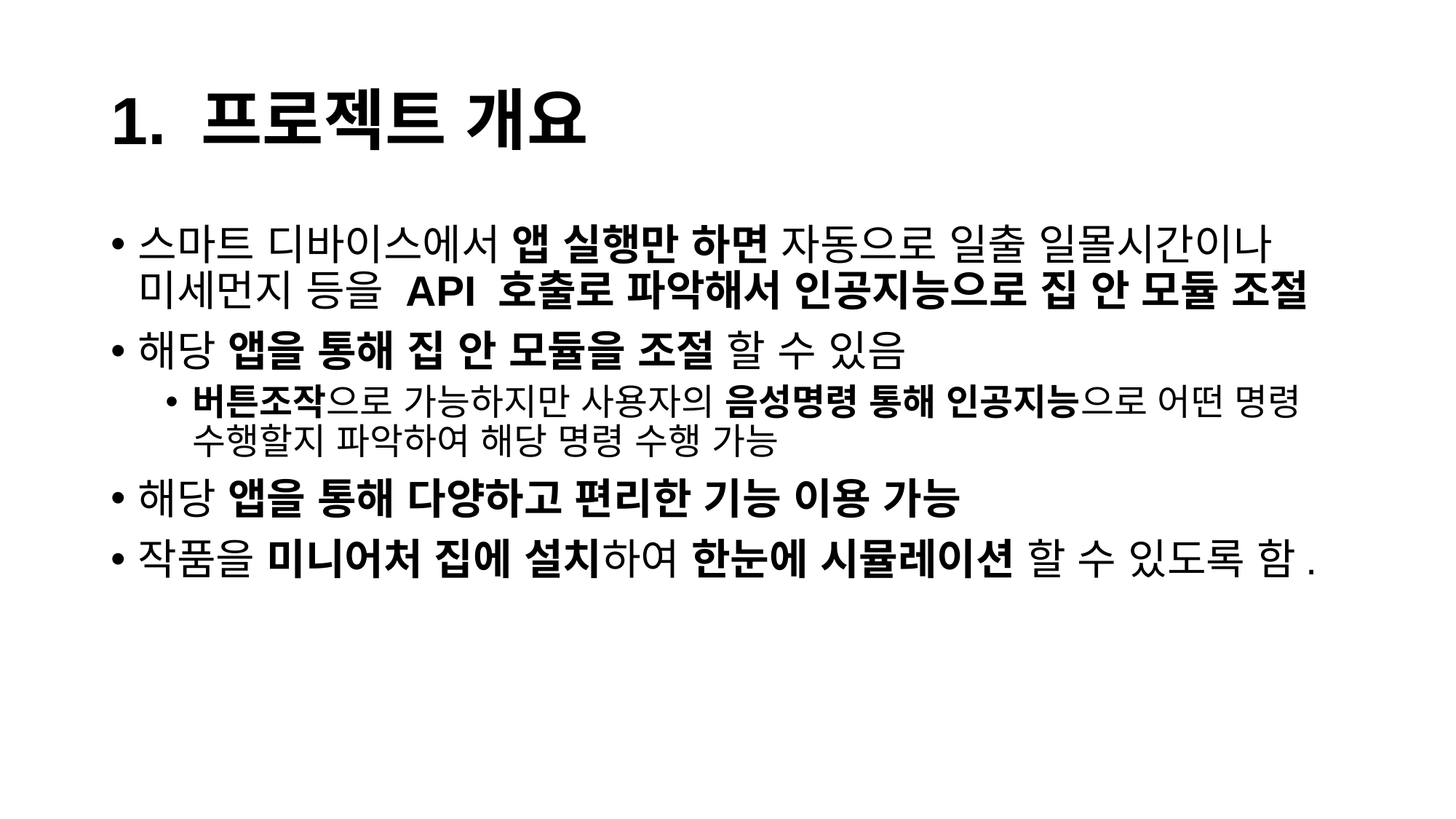

# 1. 프로젝트 개요
스마트 디바이스에서 앱 실행만 하면 자동으로 일출 일몰시간이나 미세먼지 등을 API 호출로 파악해서 인공지능으로 집 안 모듈 조절
해당 앱을 통해 집 안 모듈을 조절 할 수 있음
버튼조작으로 가능하지만 사용자의 음성명령 통해 인공지능으로 어떤 명령 수행할지 파악하여 해당 명령 수행 가능
해당 앱을 통해 다양하고 편리한 기능 이용 가능
작품을 미니어처 집에 설치하여 한눈에 시뮬레이션 할 수 있도록 함.